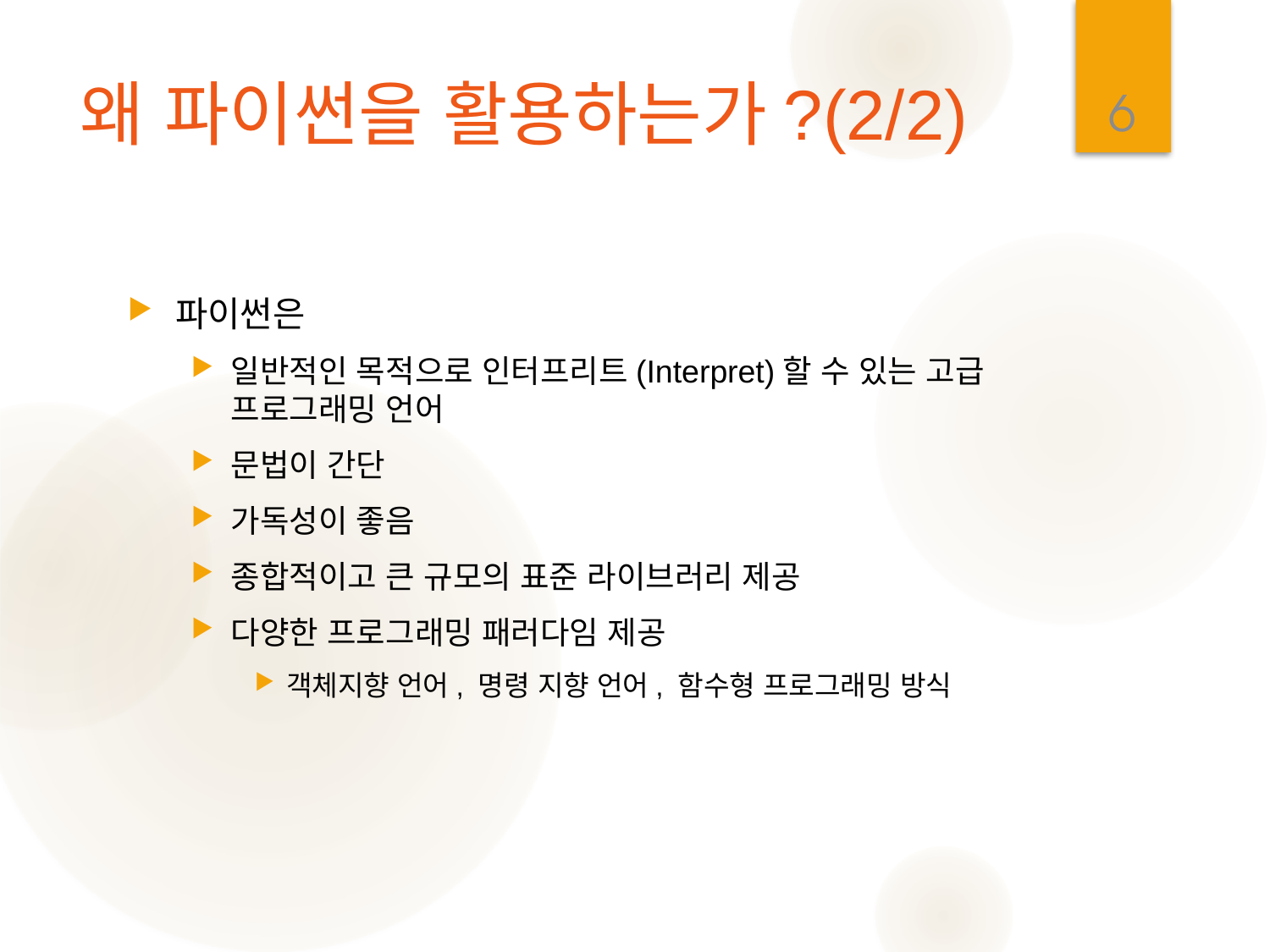

6
# 왜 파이썬을 활용하는가?(2/2)
파이썬은
일반적인 목적으로 인터프리트(Interpret)할 수 있는 고급 프로그래밍 언어
문법이 간단
가독성이 좋음
종합적이고 큰 규모의 표준 라이브러리 제공
다양한 프로그래밍 패러다임 제공
객체지향 언어, 명령 지향 언어, 함수형 프로그래밍 방식